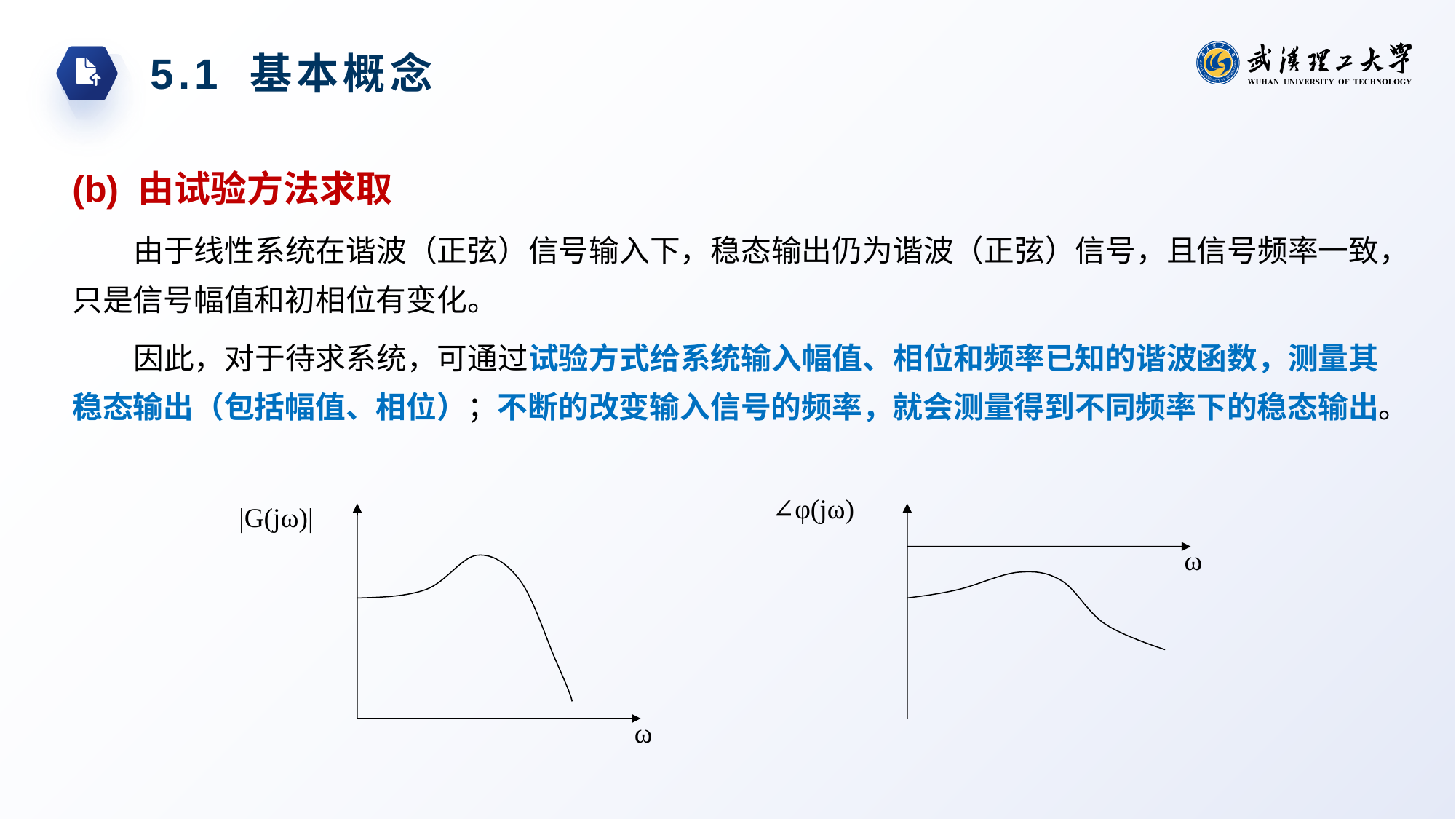

5.1 基本概念
(b) 由试验方法求取
由于线性系统在谐波（正弦）信号输入下，稳态输出仍为谐波（正弦）信号，且信号频率一致，只是信号幅值和初相位有变化。
因此，对于待求系统，可通过试验方式给系统输入幅值、相位和频率已知的谐波函数，测量其稳态输出（包括幅值、相位）；不断的改变输入信号的频率，就会测量得到不同频率下的稳态输出。
∠φ(jω)
|G(jω)|

ω

ω